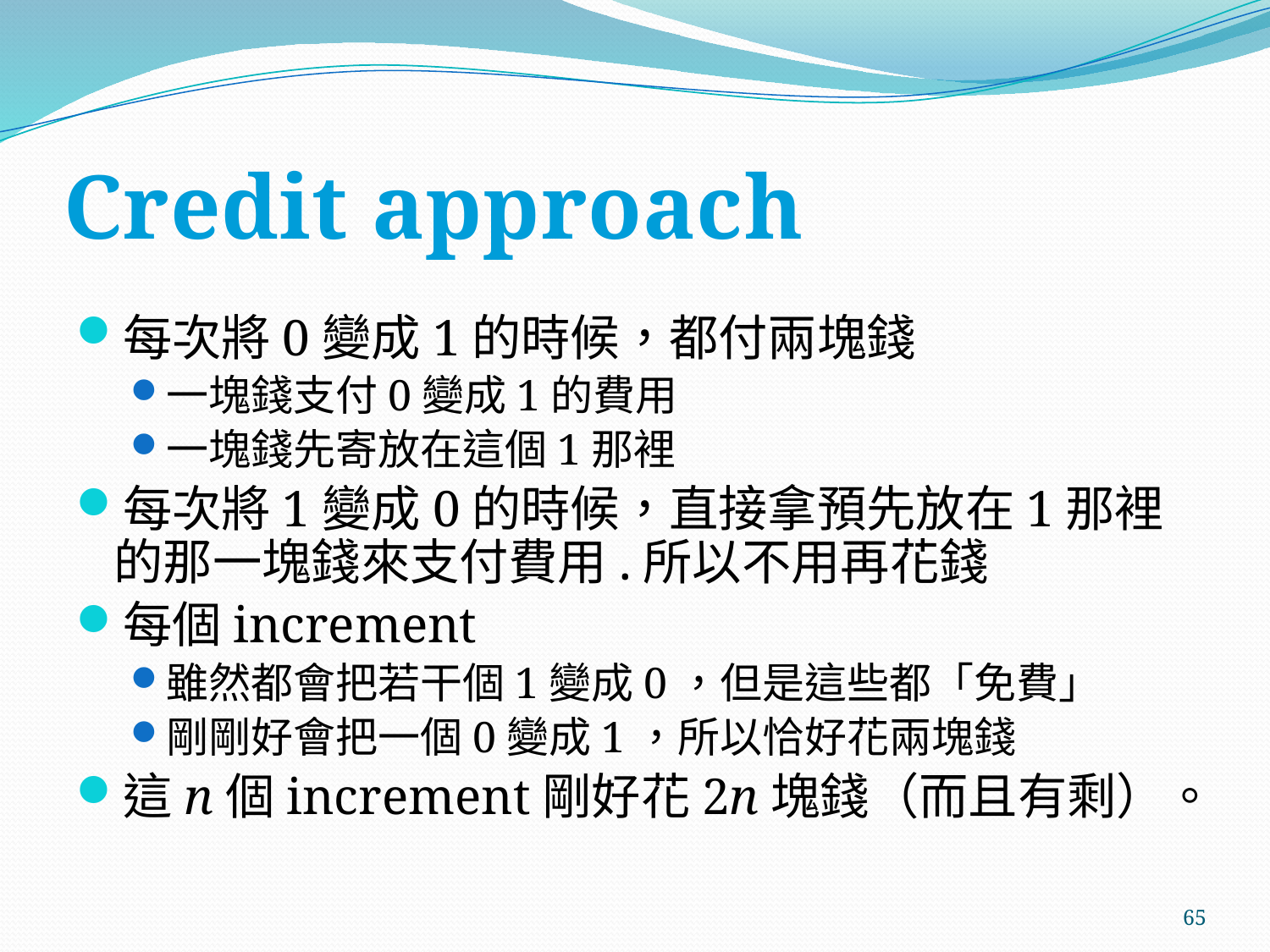

# Credit approach
每次將0變成1的時候，都付兩塊錢
一塊錢支付0變成1的費用
一塊錢先寄放在這個1那裡
每次將1變成0的時候，直接拿預先放在1那裡的那一塊錢來支付費用.所以不用再花錢
每個increment
雖然都會把若干個1變成0，但是這些都「免費」
剛剛好會把一個0變成1，所以恰好花兩塊錢
這n個increment剛好花2n塊錢（而且有剩）。
65